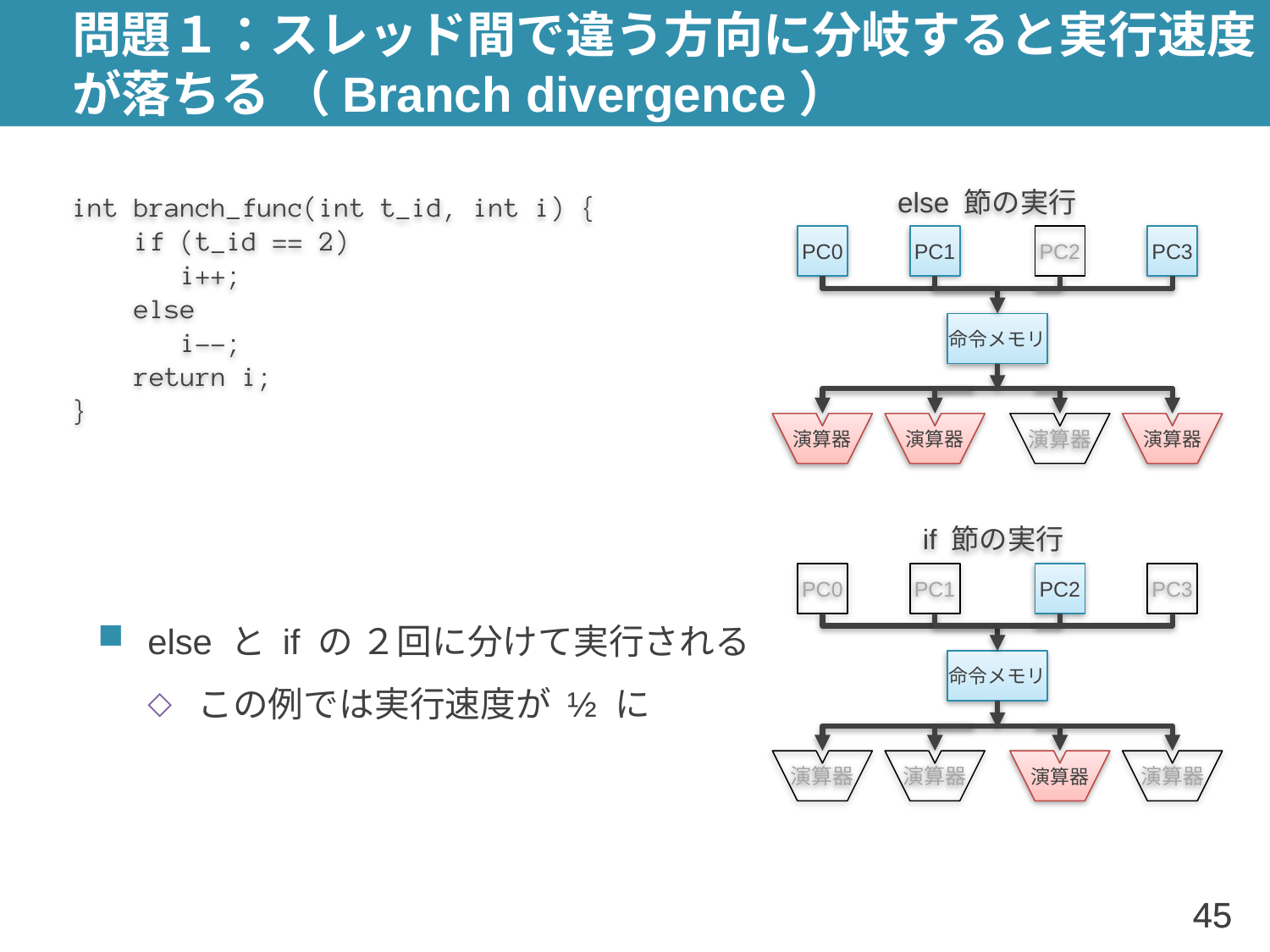

# 問題１：スレッド間で違う方向に分岐すると実行速度が落ちる （Branch divergence）
int branch_func(int t_id, int i) {
    if (t_id == 2)
       i++;
    else
       i--;
    return i;
}
else 節の実行
PC0
PC1
PC2
PC3

命令メモリ

演算器
演算器
演算器
演算器
else と if の ２回に分けて実行される
この例では実行速度が ½ に
if 節の実行
PC0
PC1
PC2
PC3

命令メモリ

演算器
演算器
演算器
演算器